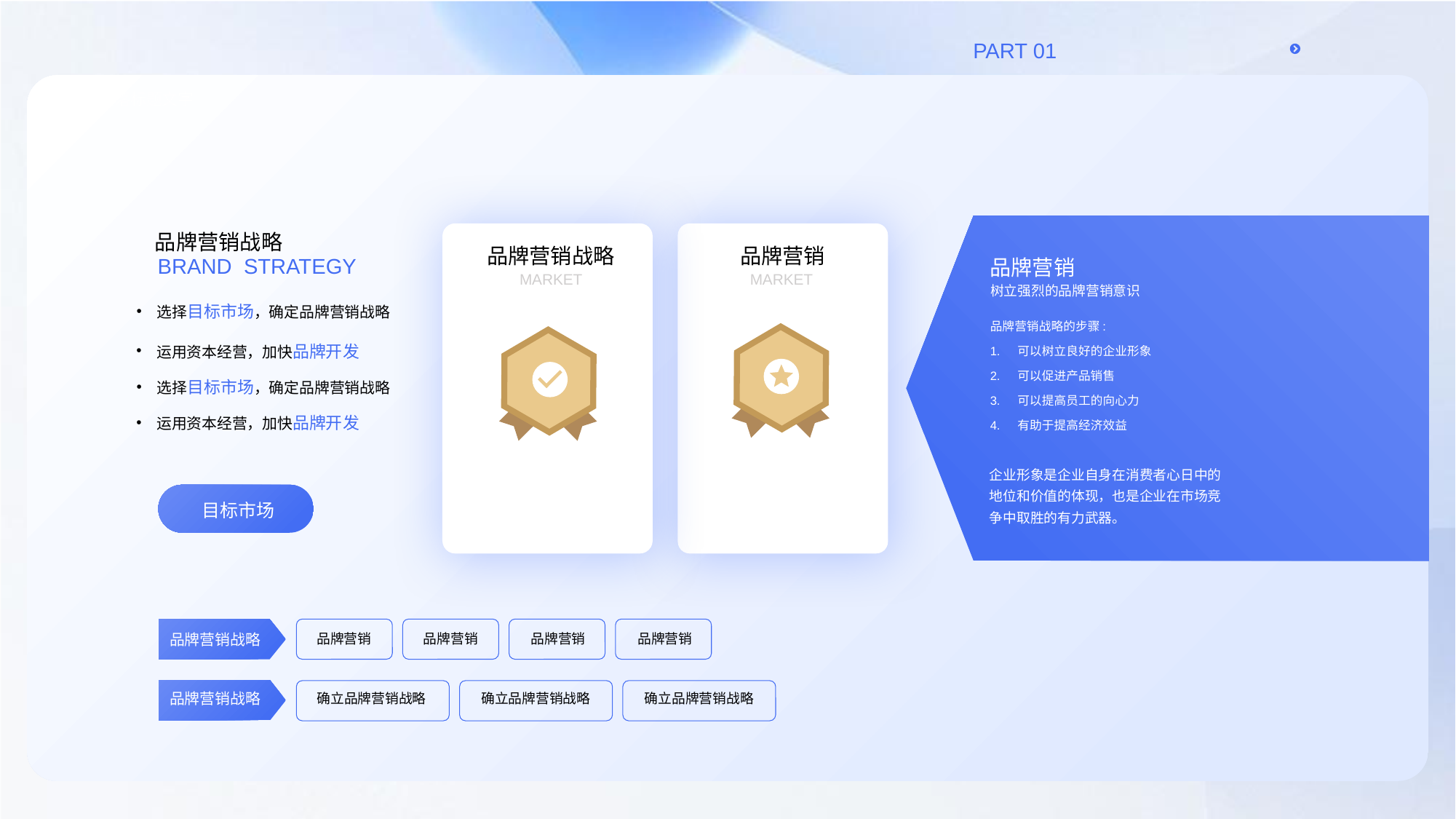

品牌营销战略

品牌营销战略
品牌营销
Brand  strategy
品牌营销
MARKET
MARKET
树立强烈的品牌营销意识
选择目标市场，确定品牌营销战略
品牌营销战略的步骤:
可以树立良好的企业形象
可以促进产品销售
可以提高员工的向心力
有助于提高经济效益

运用资本经营，加快品牌开发

选择目标市场，确定品牌营销战略
运用资本经营，加快品牌开发
企业形象是企业自身在消费者心日中的地位和价值的体现，也是企业在市场竞争中取胜的有力武器。

目标市场

品牌营销战略
品牌营销
品牌营销
品牌营销
品牌营销

品牌营销战略
确立品牌营销战略
确立品牌营销战略
确立品牌营销战略